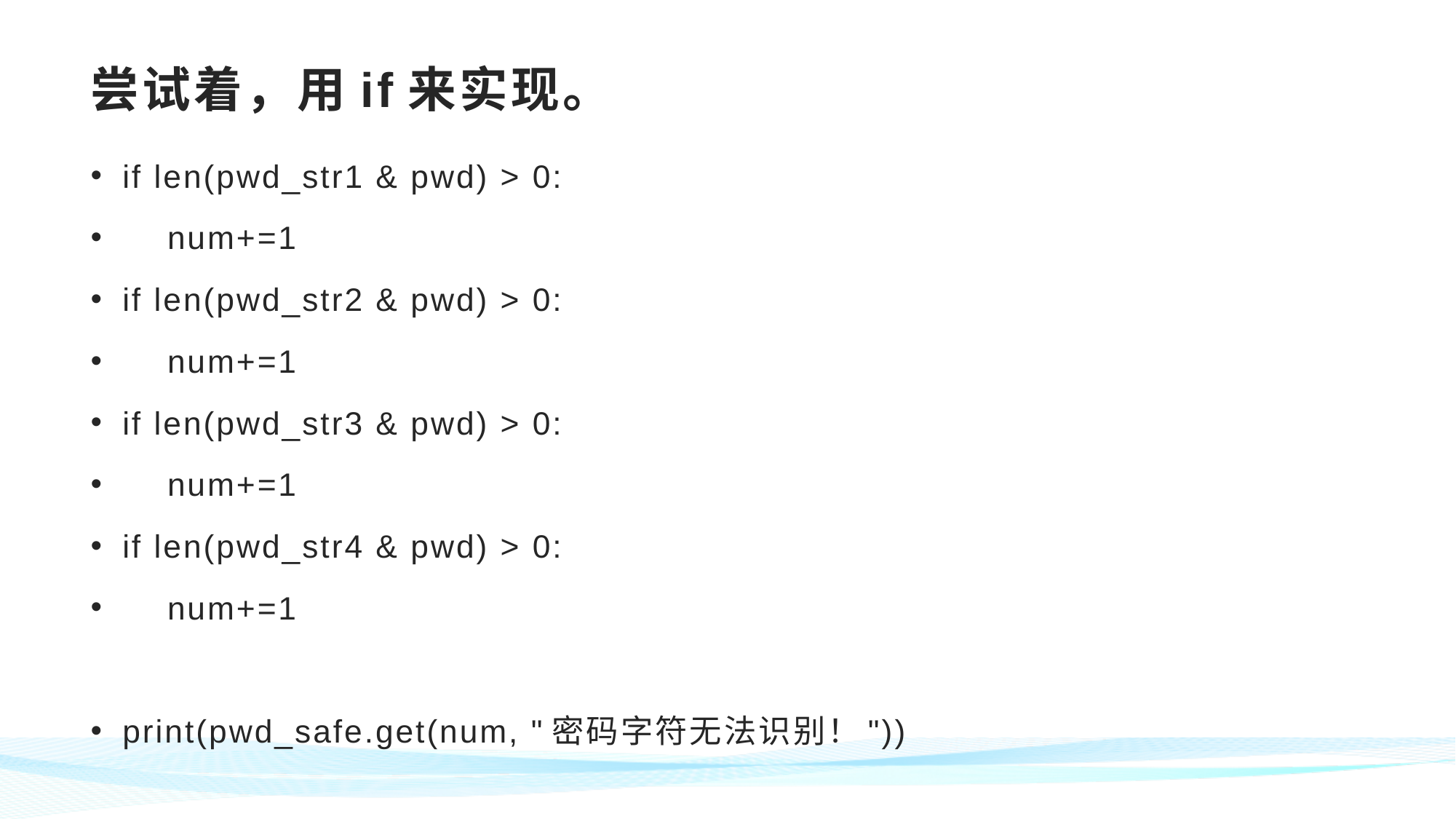

# 尝试着，用if来实现。
if len(pwd_str1 & pwd) > 0:
    num+=1
if len(pwd_str2 & pwd) > 0:
    num+=1
if len(pwd_str3 & pwd) > 0:
    num+=1
if len(pwd_str4 & pwd) > 0:
    num+=1

print(pwd_safe.get(num, "密码字符无法识别！"))

126